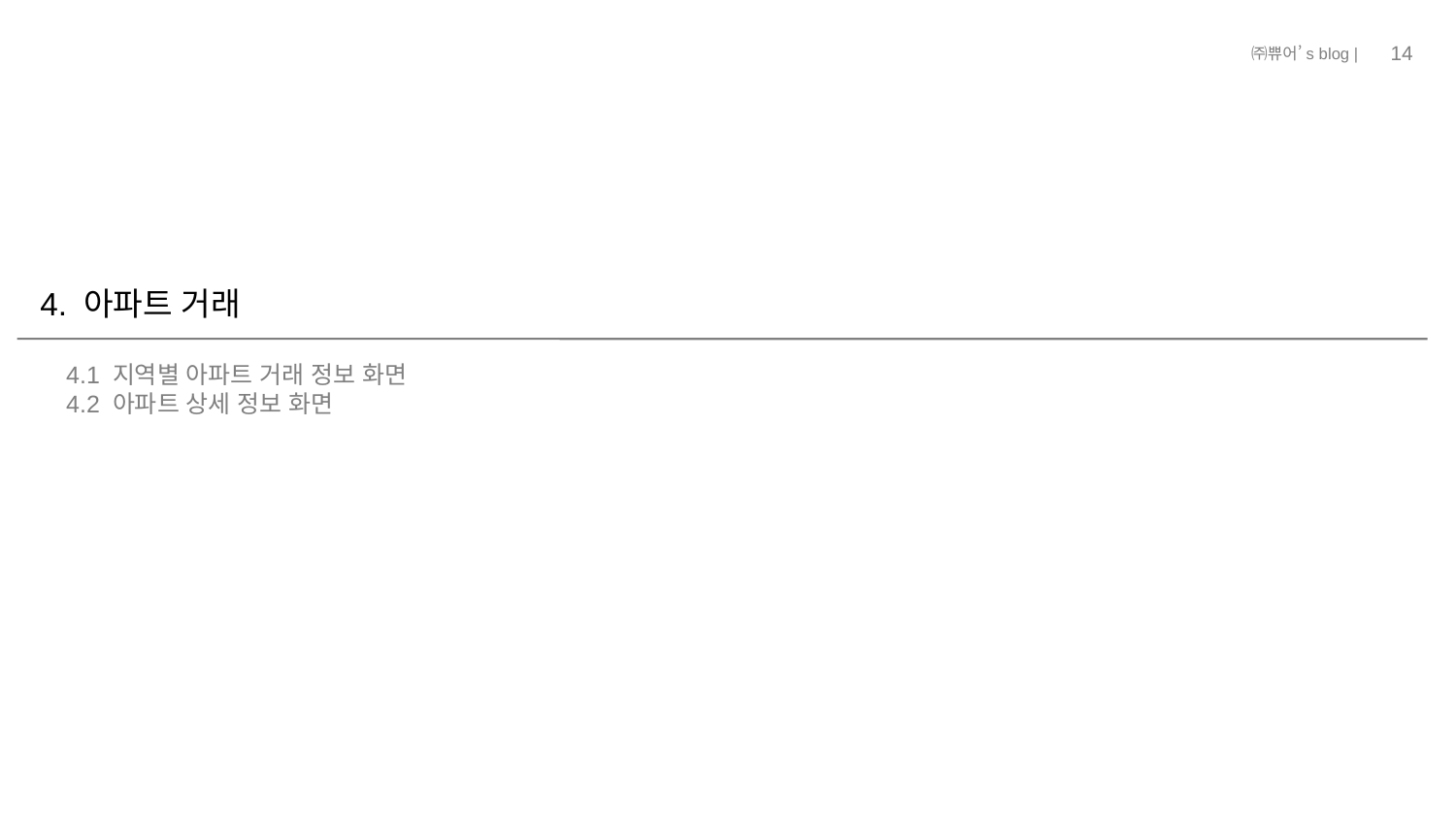

14
# 4. 아파트 거래
4.1 지역별 아파트 거래 정보 화면
4.2 아파트 상세 정보 화면